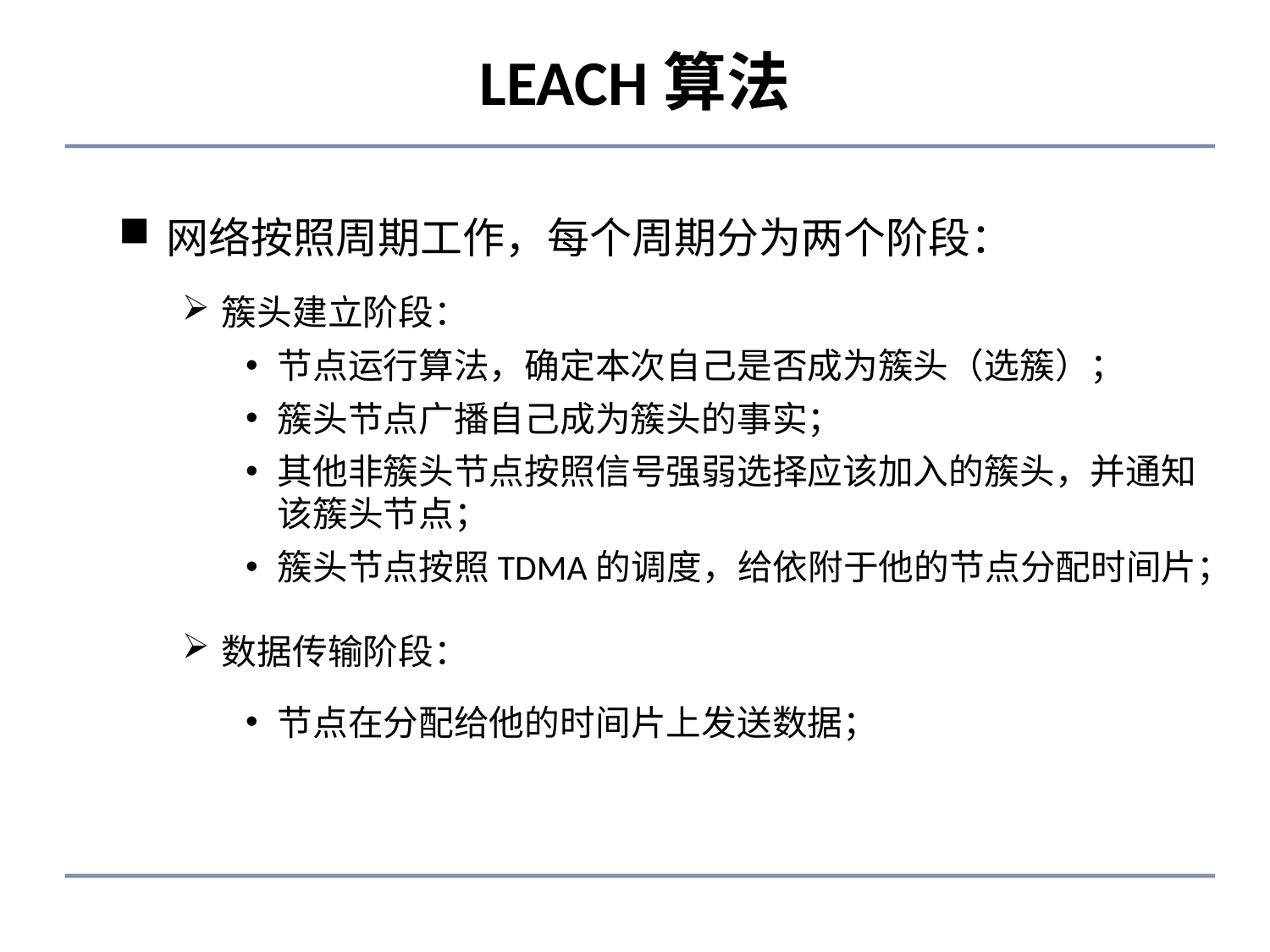

# LEACH算法
网络按照周期工作，每个周期分为两个阶段：
簇头建立阶段：
节点运行算法，确定本次自己是否成为簇头（选簇）；
簇头节点广播自己成为簇头的事实；
其他非簇头节点按照信号强弱选择应该加入的簇头，并通知该簇头节点；
簇头节点按照TDMA的调度，给依附于他的节点分配时间片；
数据传输阶段：
节点在分配给他的时间片上发送数据；